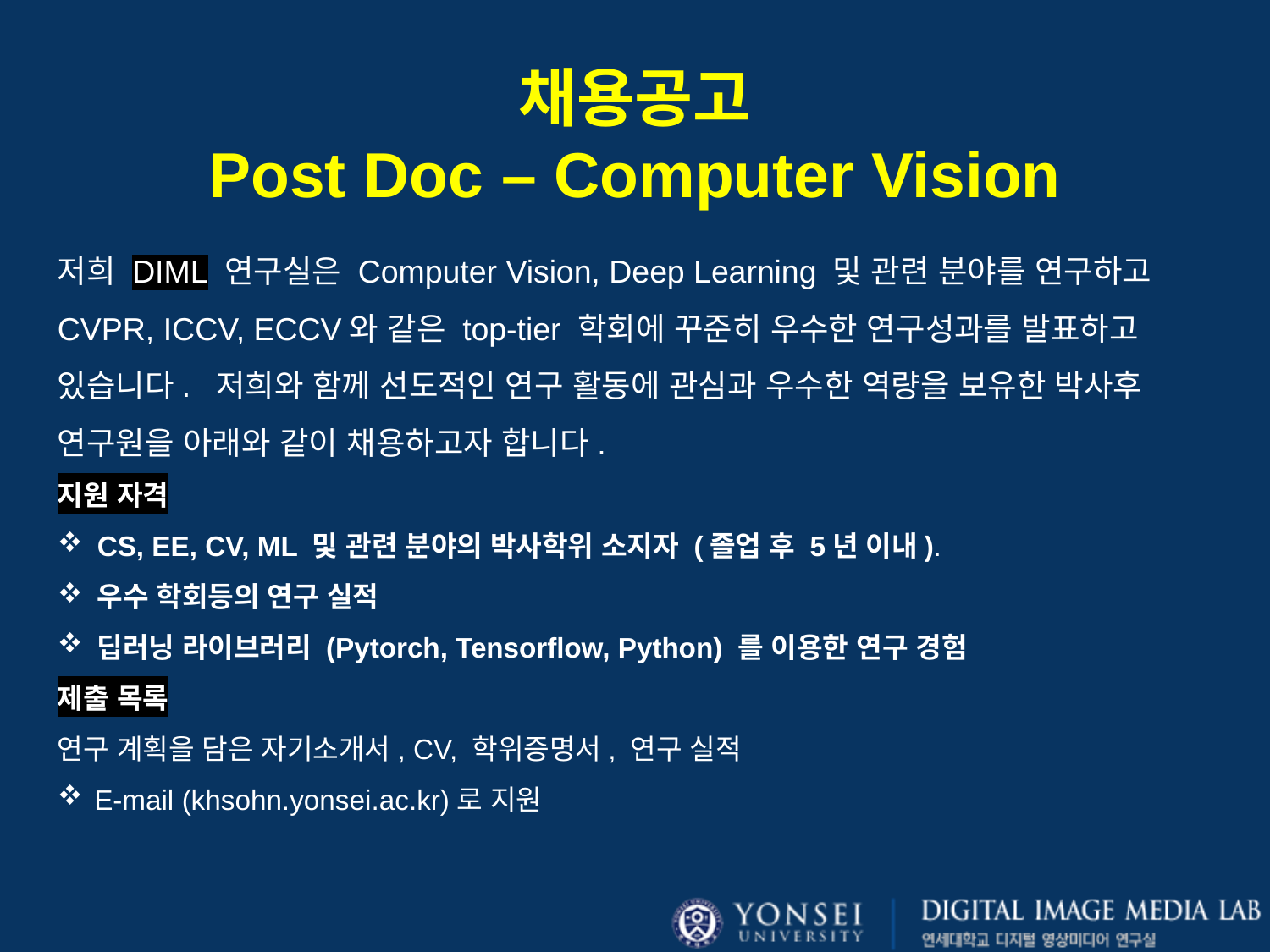

채용공고
Post Doc – Computer Vision
저희 DIML 연구실은 Computer Vision, Deep Learning 및 관련 분야를 연구하고 CVPR, ICCV, ECCV와 같은 top-tier 학회에 꾸준히 우수한 연구성과를 발표하고 있습니다.  저희와 함께 선도적인 연구 활동에 관심과 우수한 역량을 보유한 박사후 연구원을 아래와 같이 채용하고자 합니다.
지원 자격
CS, EE, CV, ML 및 관련 분야의 박사학위 소지자 (졸업 후 5년 이내).
우수 학회등의 연구 실적
딥러닝 라이브러리 (Pytorch, Tensorflow, Python) 를 이용한 연구 경험
제출 목록
연구 계획을 담은 자기소개서, CV, 학위증명서, 연구 실적
E-mail (khsohn.yonsei.ac.kr)로 지원